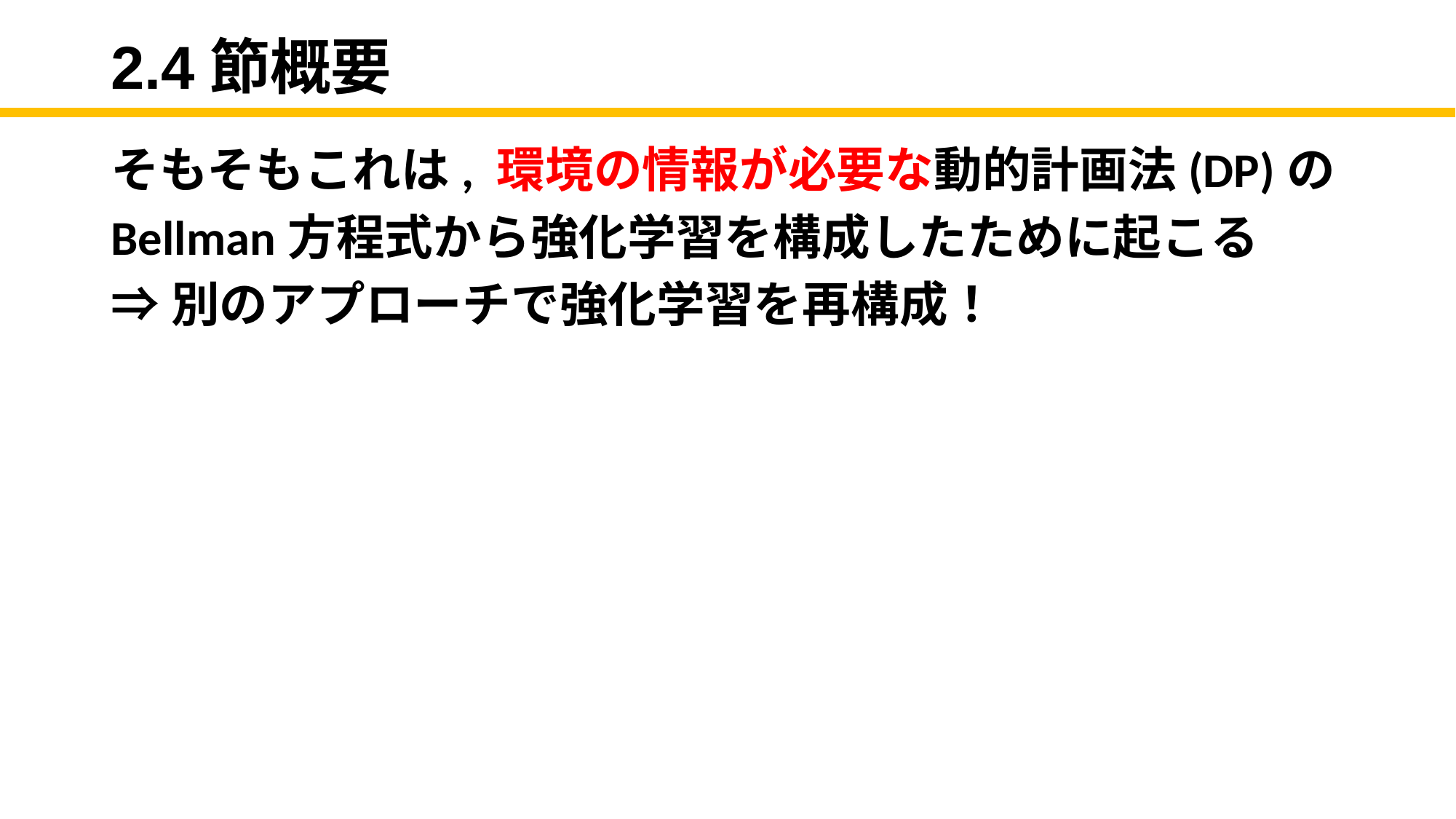

# 2.4節概要
そもそもこれは, 環境の情報が必要な動的計画法(DP)の
Bellman方程式から強化学習を構成したために起こる
⇒別のアプローチで強化学習を再構成！